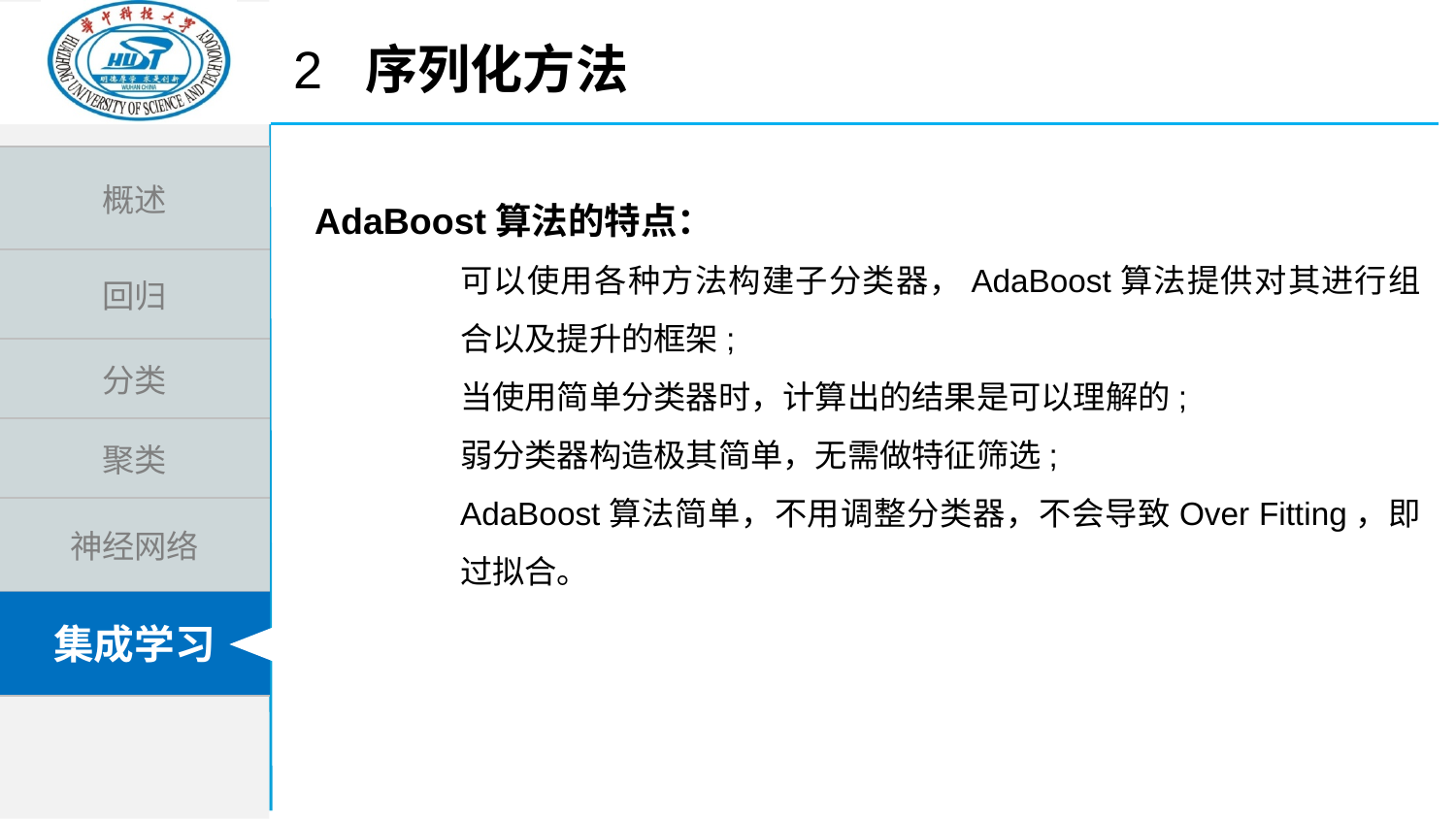

2  序列化方法
AdaBoost算法的特点：
可以使用各种方法构建子分类器，AdaBoost算法提供对其进行组合以及提升的框架;
当使用简单分类器时，计算出的结果是可以理解的;
弱分类器构造极其简单，无需做特征筛选;
AdaBoost算法简单，不用调整分类器，不会导致Over Fitting，即过拟合。